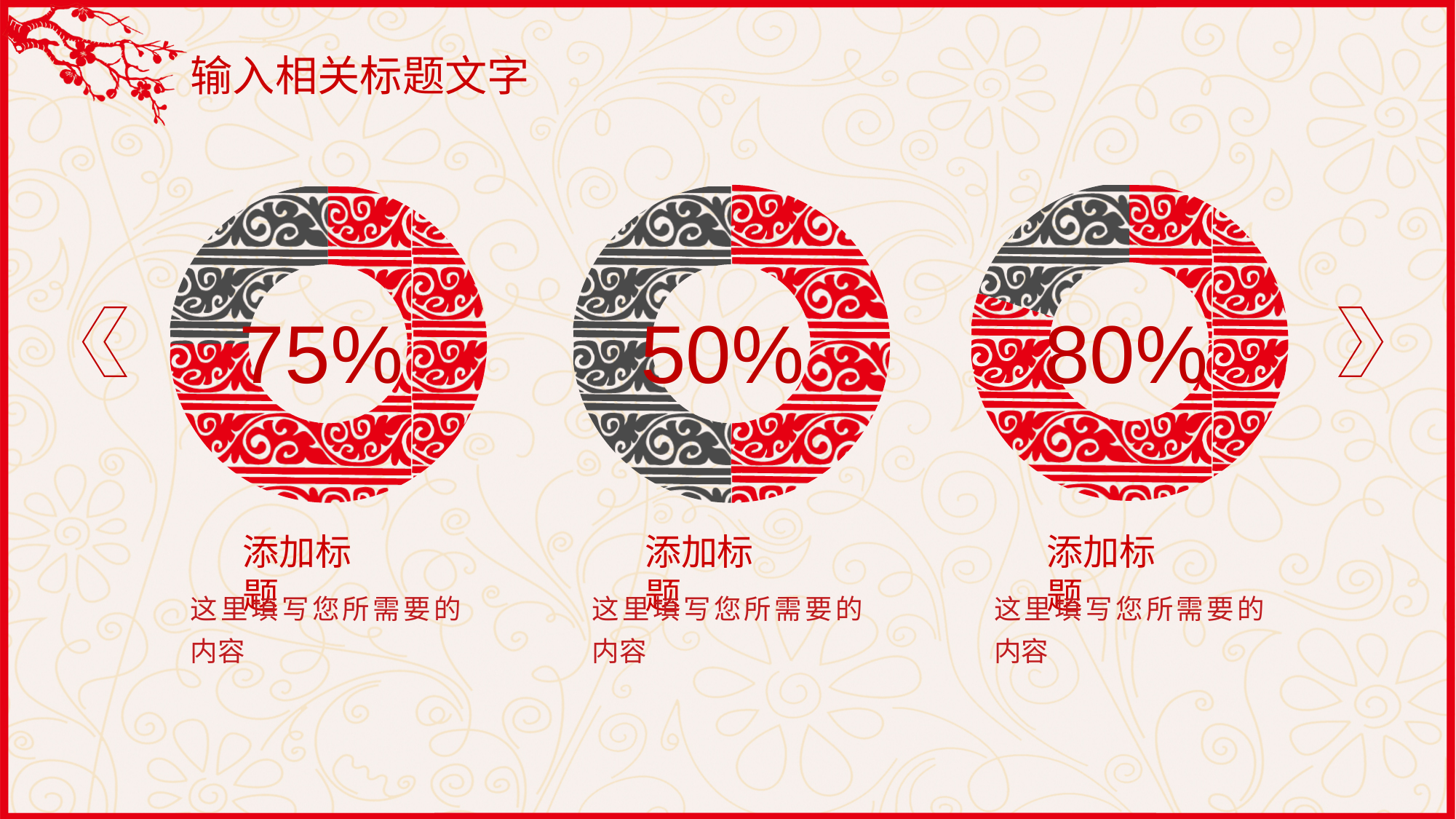

输入相关标题文字

### Chart

| Category | 列1 |
|---|---|
|  | 80.0 |
|  | 20.0 |

### Chart

| Category | 列1 |
|---|---|
|  | 75.0 |
|  | 25.0 |

### Chart

| Category | 列1 |
|---|---|
|  | 50.0 |
|  | 50.0 |
75%
50%
80%

添加标题
添加标题
添加标题
这里填写您所需要的内容
这里填写您所需要的内容
这里填写您所需要的内容